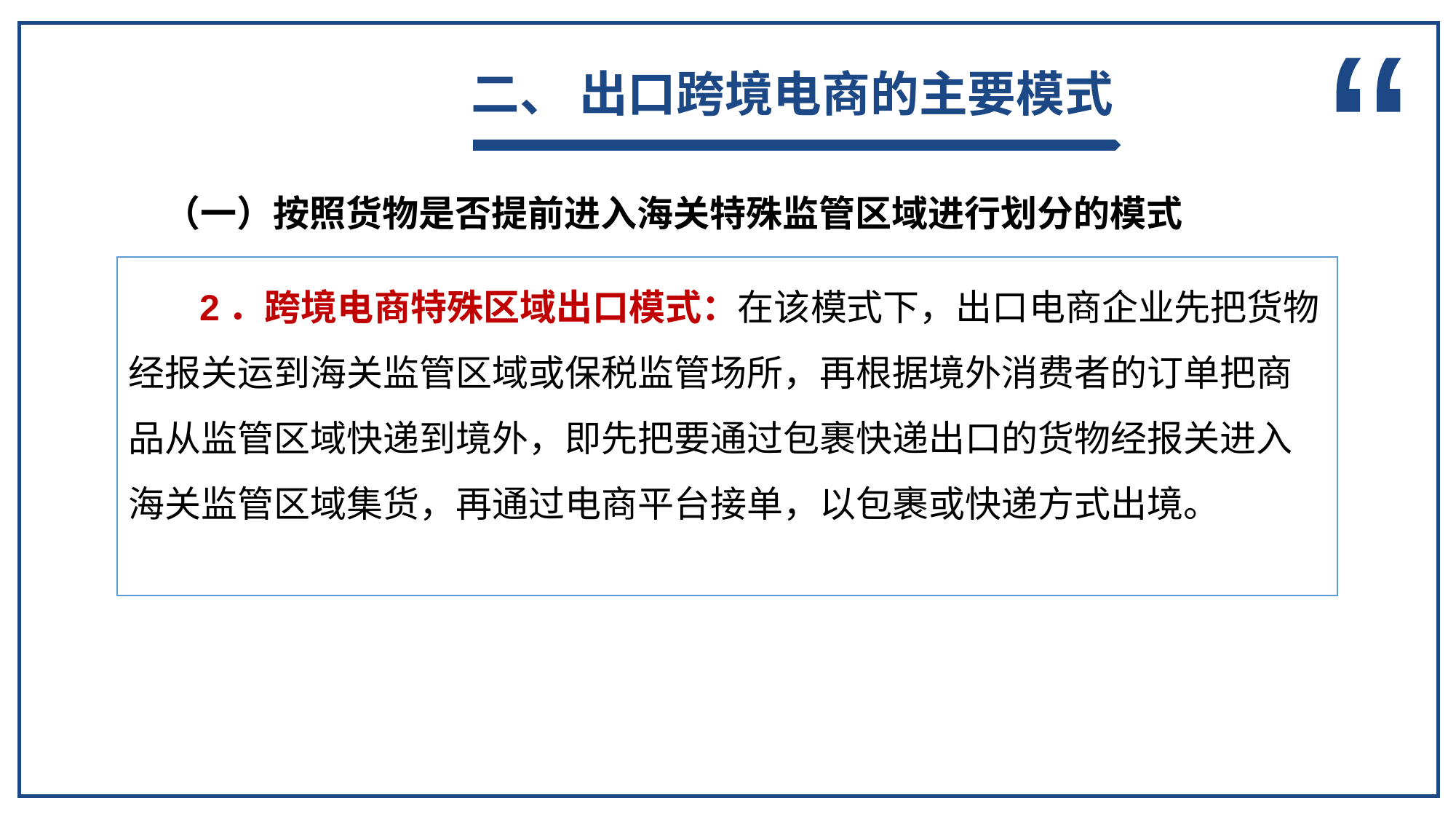

二、 出口跨境电商的主要模式

“
     （一）按照货物是否提前进入海关特殊监管区域进行划分的模式
       2．跨境电商特殊区域出口模式：在该模式下，出口电商企业先把货物经报关运到海关监管区域或保税监管场所，再根据境外消费者的订单把商品从监管区域快递到境外，即先把要通过包裹快递出口的货物经报关进入海关监管区域集货，再通过电商平台接单，以包裹或快递方式出境。